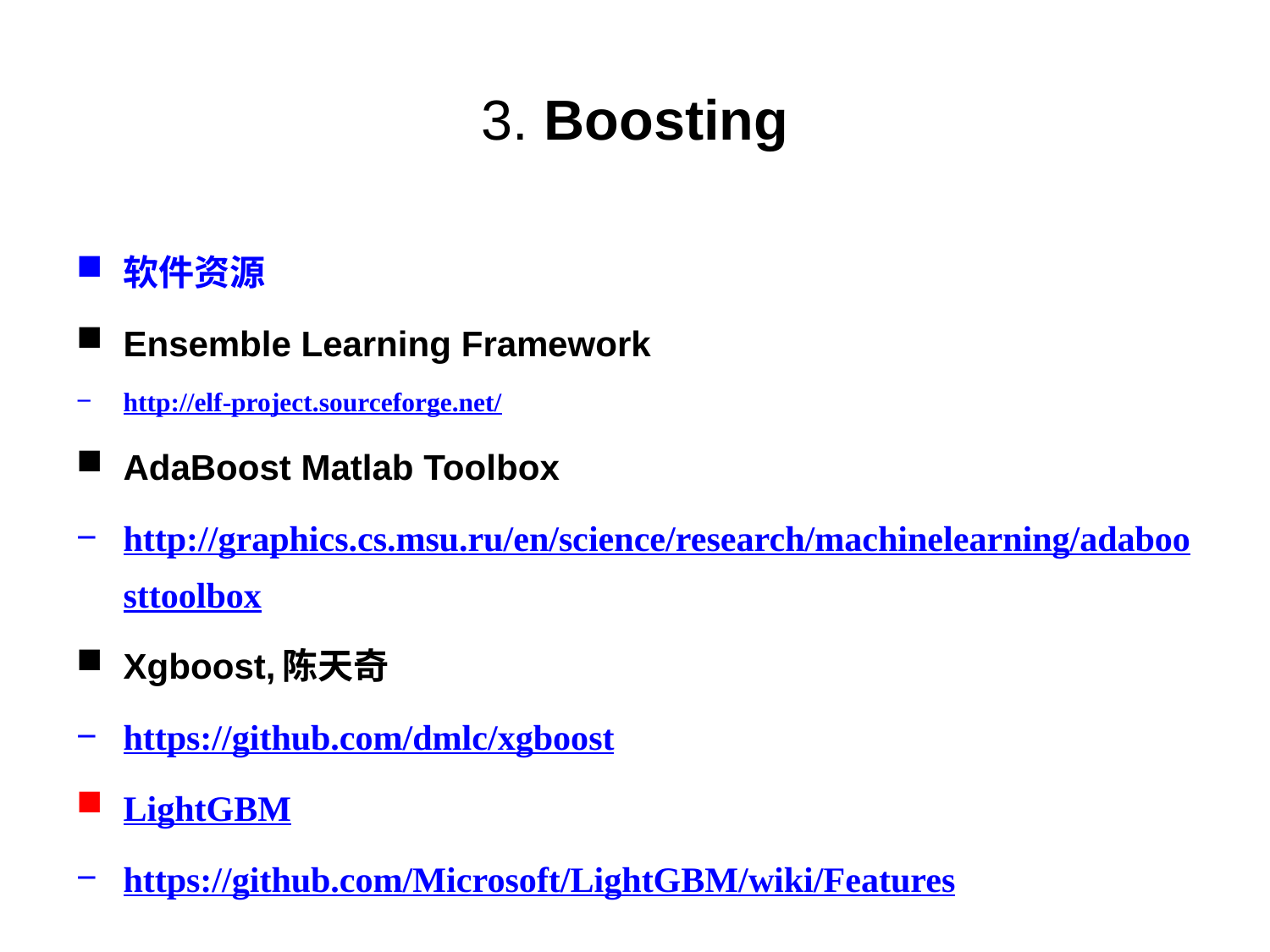

# 3. Boosting
软件资源
Ensemble Learning Framework
http://elf-project.sourceforge.net/
AdaBoost Matlab Toolbox
http://graphics.cs.msu.ru/en/science/research/machinelearning/adaboosttoolbox
Xgboost,陈天奇
https://github.com/dmlc/xgboost
LightGBM
https://github.com/Microsoft/LightGBM/wiki/Features